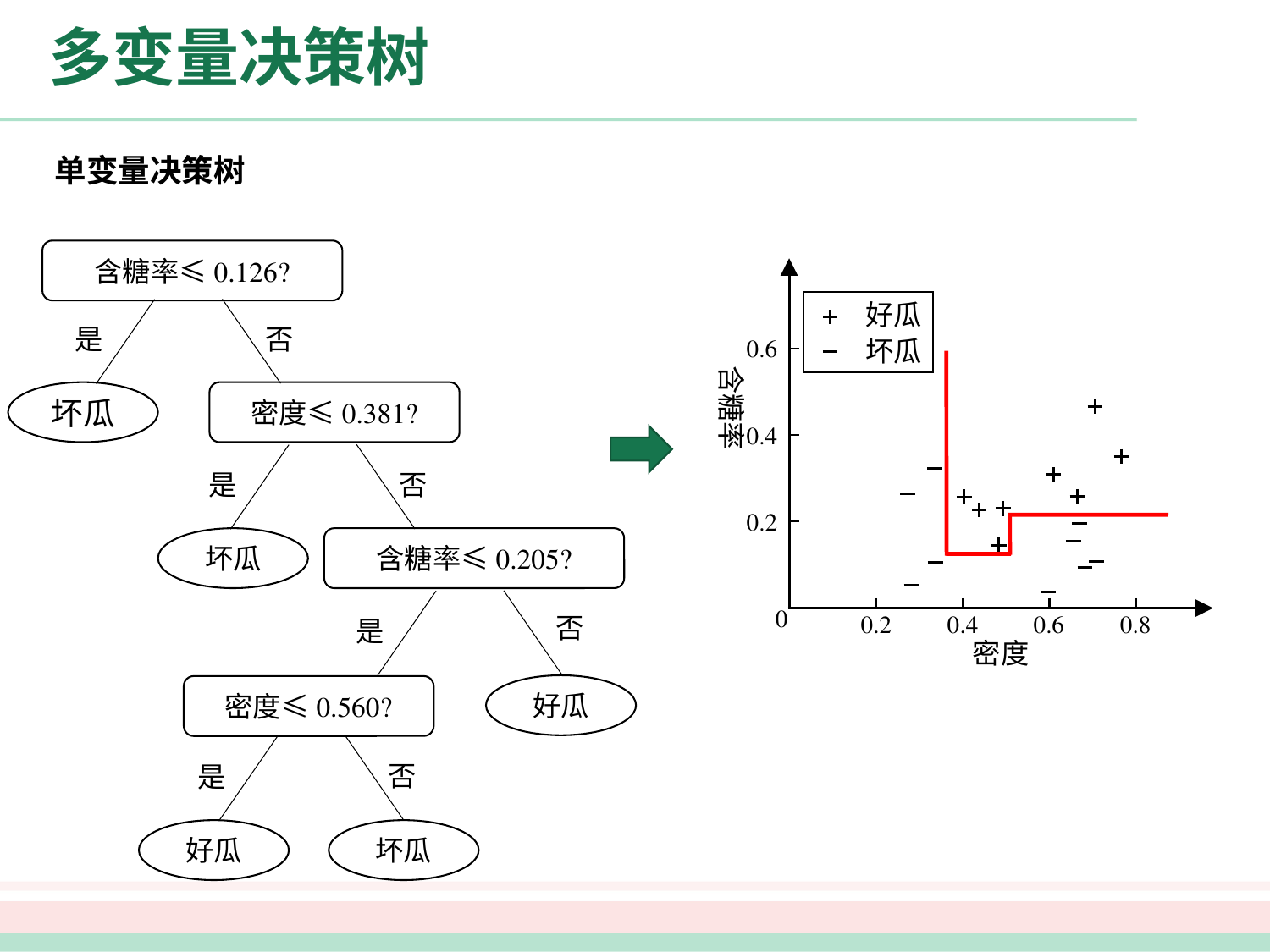

# 多变量决策树
单变量决策树
含糖率≤0.126?
否
是
密度≤0.381?
否
是
坏瓜
含糖率≤0.205?
否
是
好瓜
密度≤0.560?
否
是
好瓜
坏瓜
好瓜

坏瓜
0.6
含糖率
0.4

0.2
0
0.2
0.4
0.6
0.8
密度
坏瓜